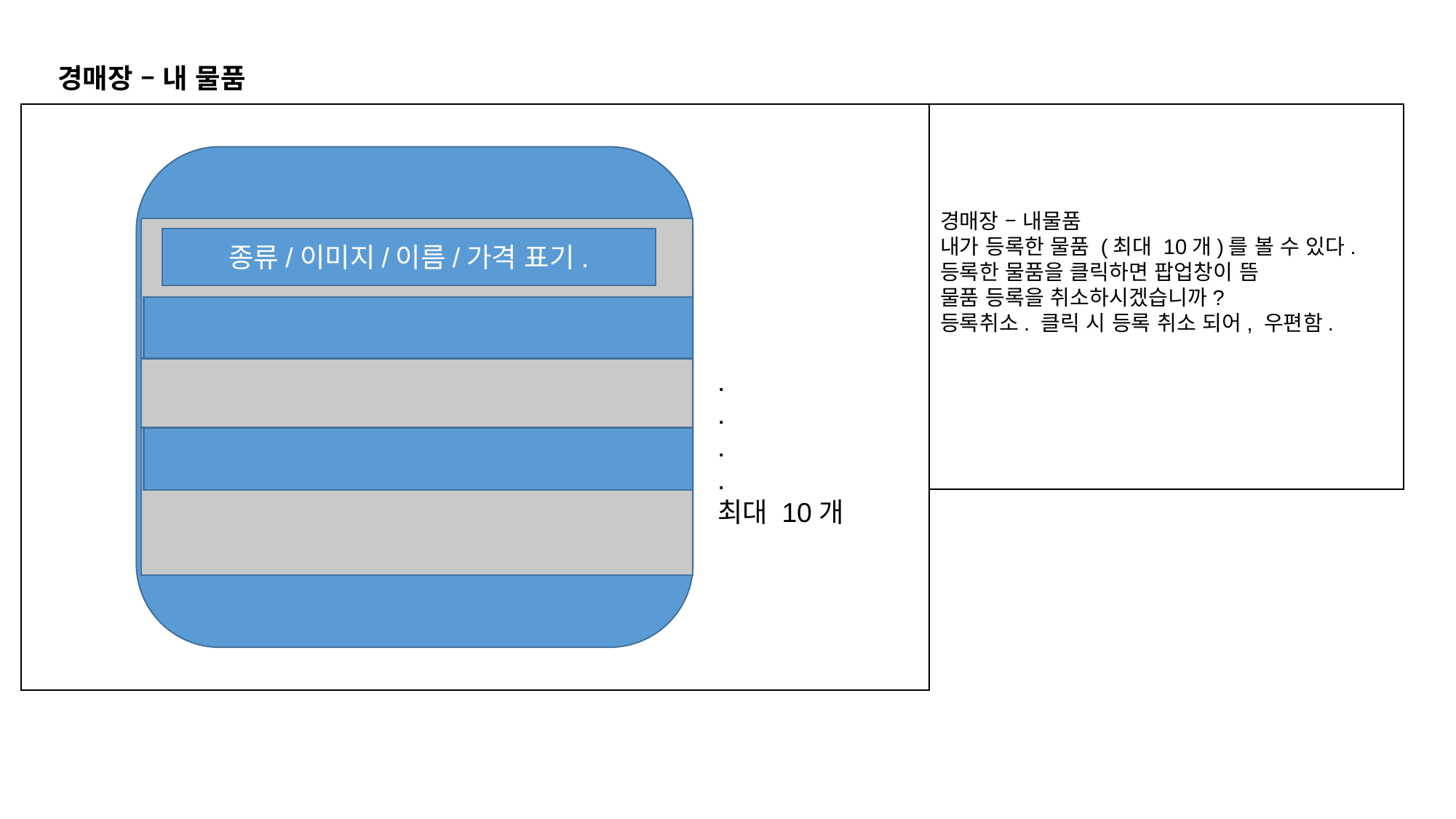

경매장 – 내 물품

경매장 – 내물품
내가 등록한 물품 (최대 10개)를 볼 수 있다.
등록한 물품을 클릭하면 팝업창이 뜸
물품 등록을 취소하시겠습니까?
등록취소. 클릭 시 등록 취소 되어, 우편함.

종류/이미지/이름/가격 표기.

.
.
.
.
최대 10개